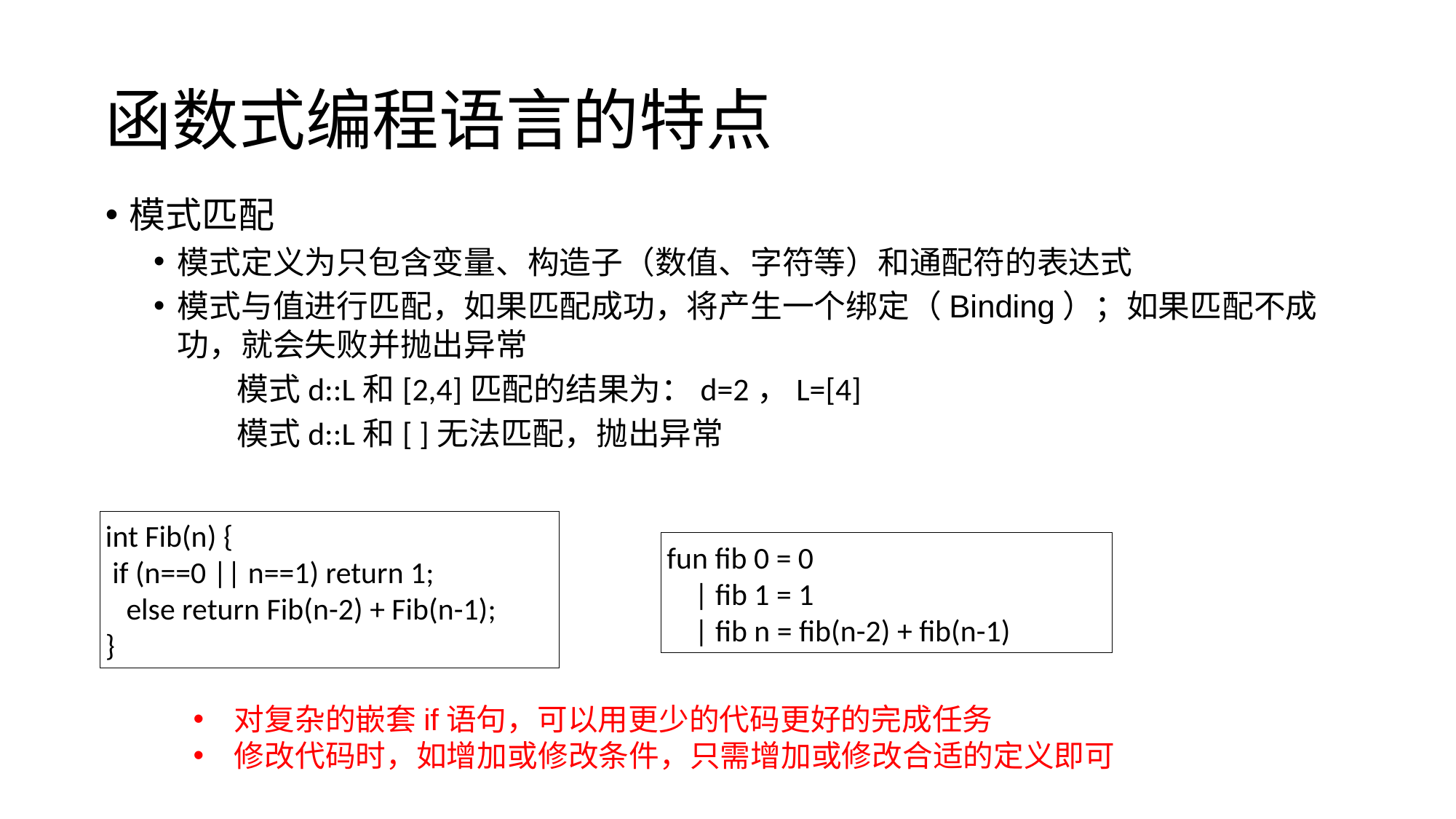

函数式编程语言的特点
模式匹配
模式定义为只包含变量、构造子（数值、字符等）和通配符的表达式
模式与值进行匹配，如果匹配成功，将产生一个绑定（Binding）；如果匹配不成功，就会失败并抛出异常
	  模式d::L和[2,4]匹配的结果为：d=2，L=[4]
	  模式d::L和[ ]无法匹配，抛出异常
int Fib(n) {
 if (n==0 || n==1) return 1;
   else return Fib(n-2) + Fib(n-1);
}
fun fib 0 = 0
    | fib 1 = 1
    | fib n = fib(n-2) + fib(n-1)
对复杂的嵌套if语句，可以用更少的代码更好的完成任务
修改代码时，如增加或修改条件，只需增加或修改合适的定义即可